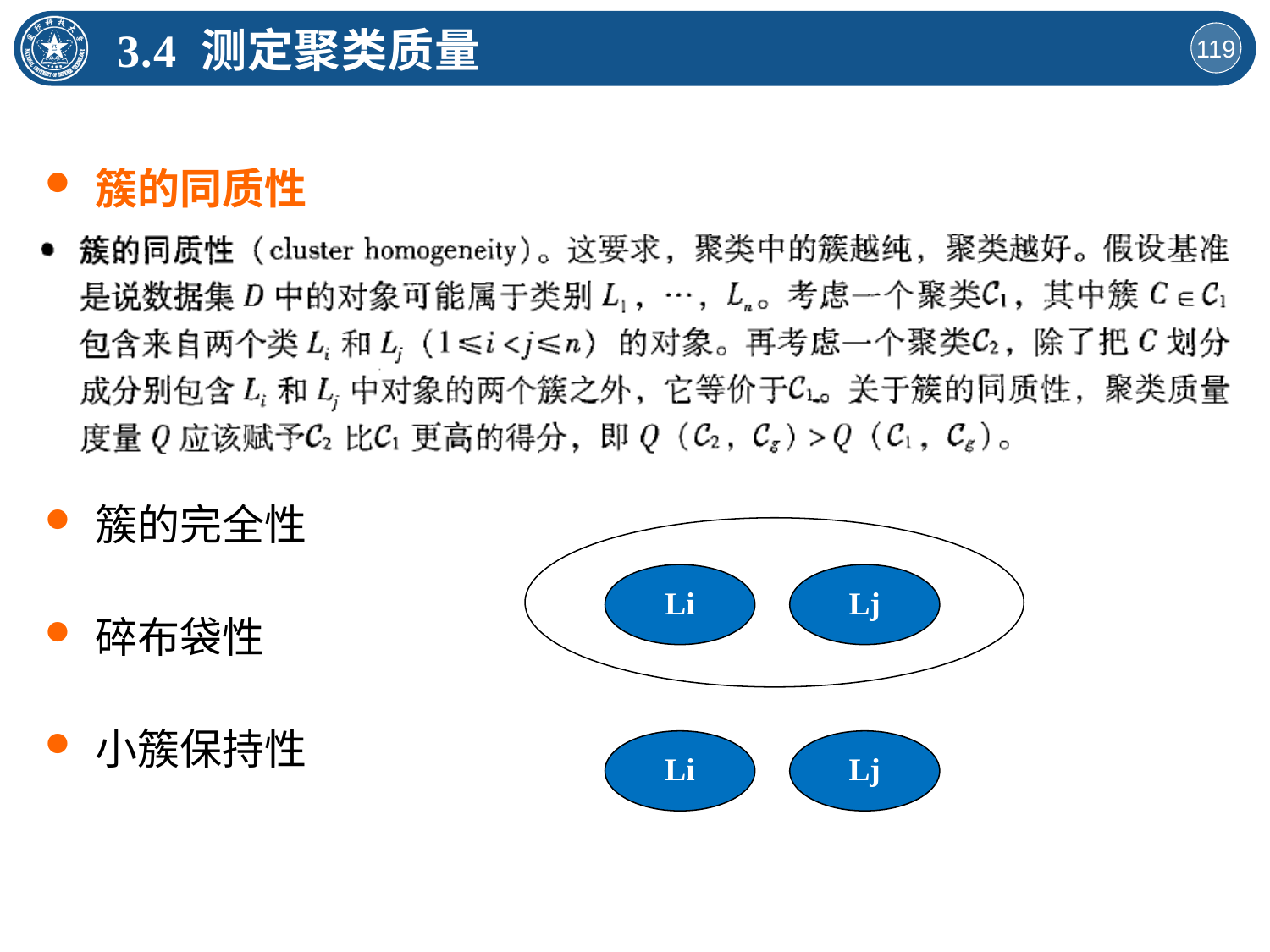

3.4 测定聚类质量
簇的同质性

簇的完全性
碎布袋性
小簇保持性

Li
Lj
Li
Lj